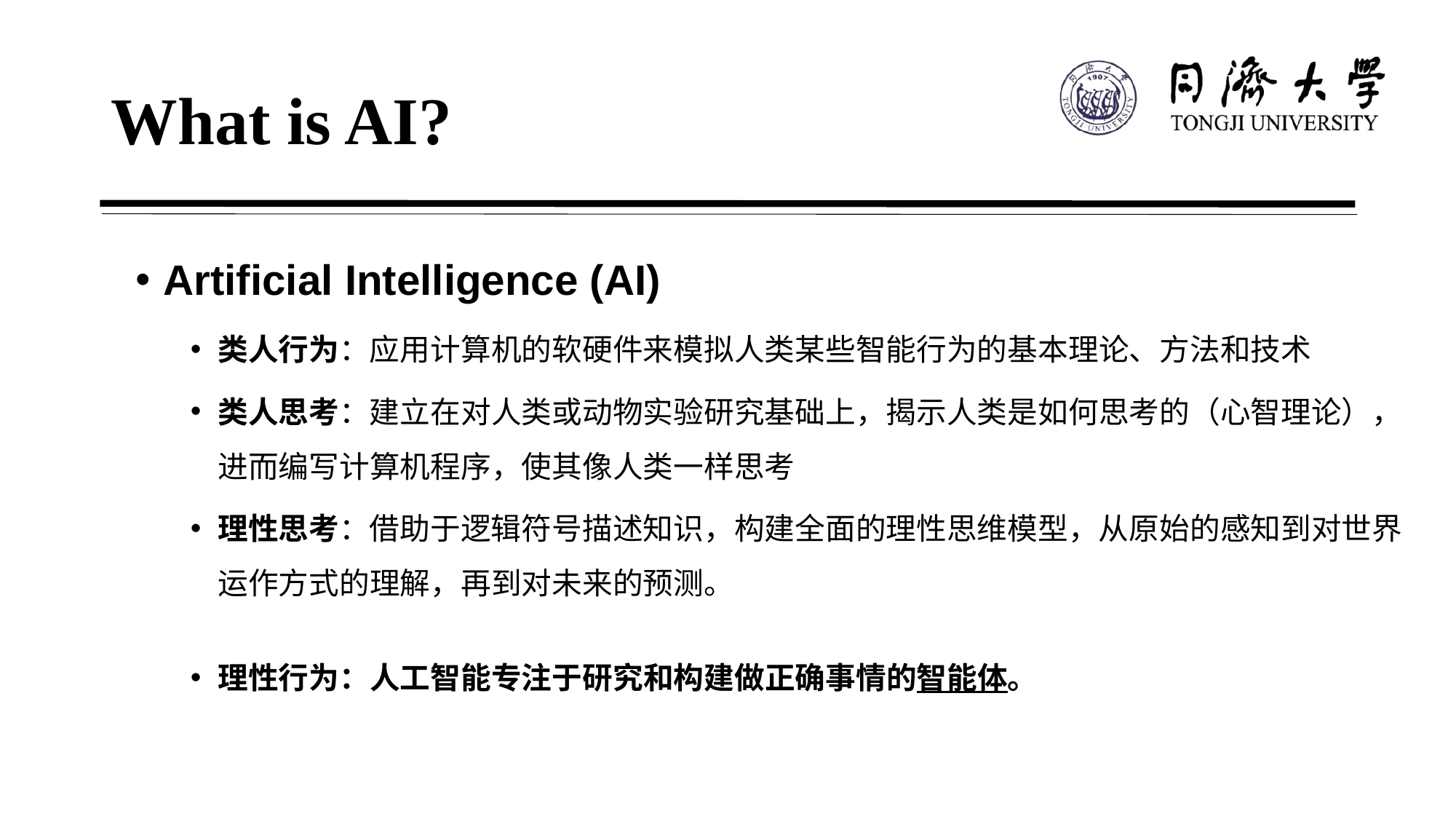

# What is AI?
Artificial Intelligence (AI)
类人行为：应用计算机的软硬件来模拟人类某些智能行为的基本理论、方法和技术
类人思考：建立在对人类或动物实验研究基础上，揭示人类是如何思考的（心智理论），进而编写计算机程序，使其像人类一样思考
理性思考：借助于逻辑符号描述知识，构建全面的理性思维模型，从原始的感知到对世界运作方式的理解，再到对未来的预测。

理性行为：人工智能专注于研究和构建做正确事情的智能体。